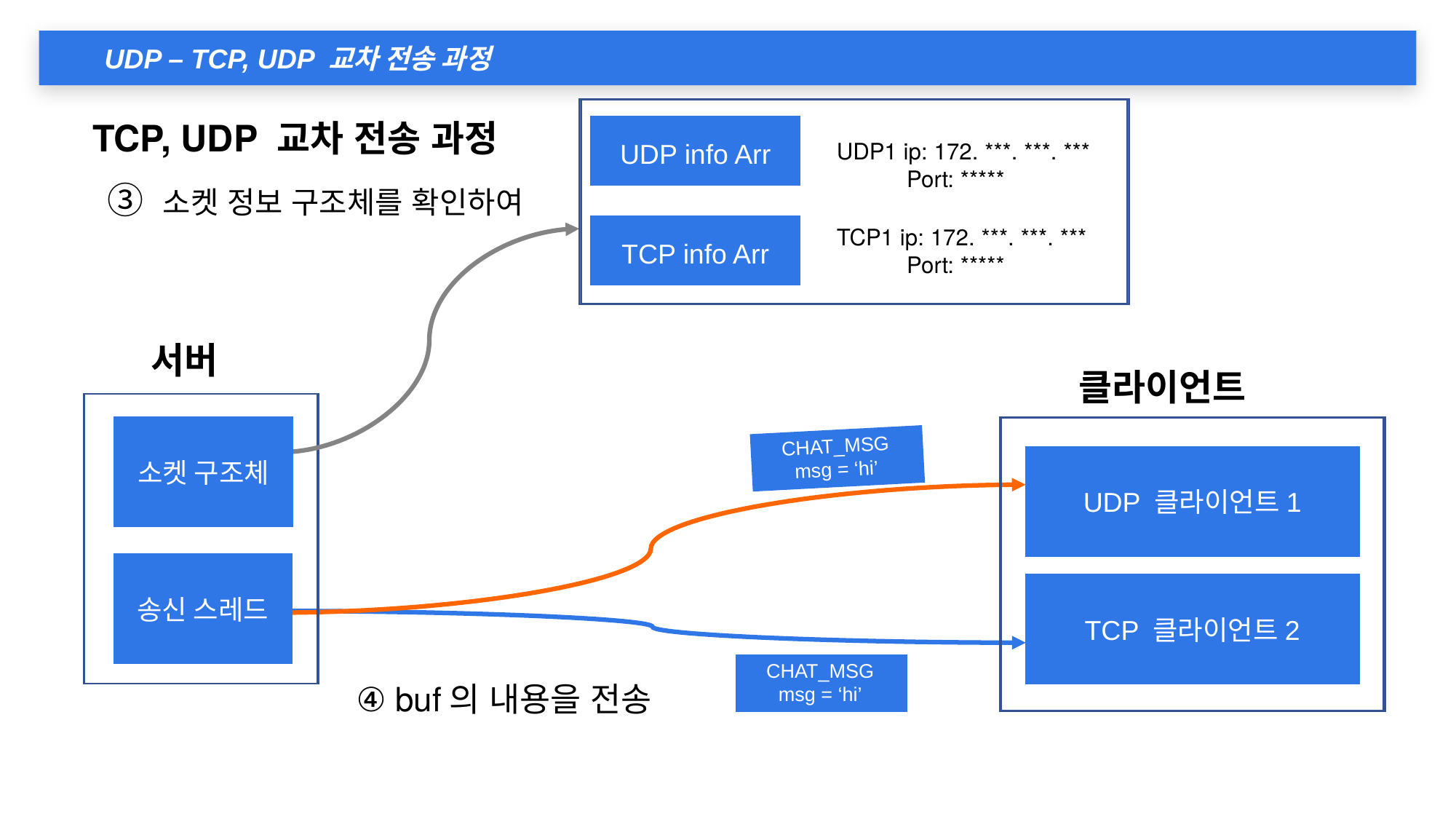

UDP – TCP, UDP 교차 전송 과정

TCP, UDP 교차 전송 과정

UDP info Arr
UDP1 ip: 172. ***. ***. ***
           Port: *****
③ 소켓 정보 구조체를 확인하여

TCP info Arr
TCP1 ip: 172. ***. ***. ***
           Port: *****

서버
클라이언트

소켓 구조체

CHAT_MSG
msg = ‘hi’

UDP 클라이언트1

송신 스레드

TCP 클라이언트2

CHAT_MSG
msg = ‘hi’

④ buf의 내용을 전송